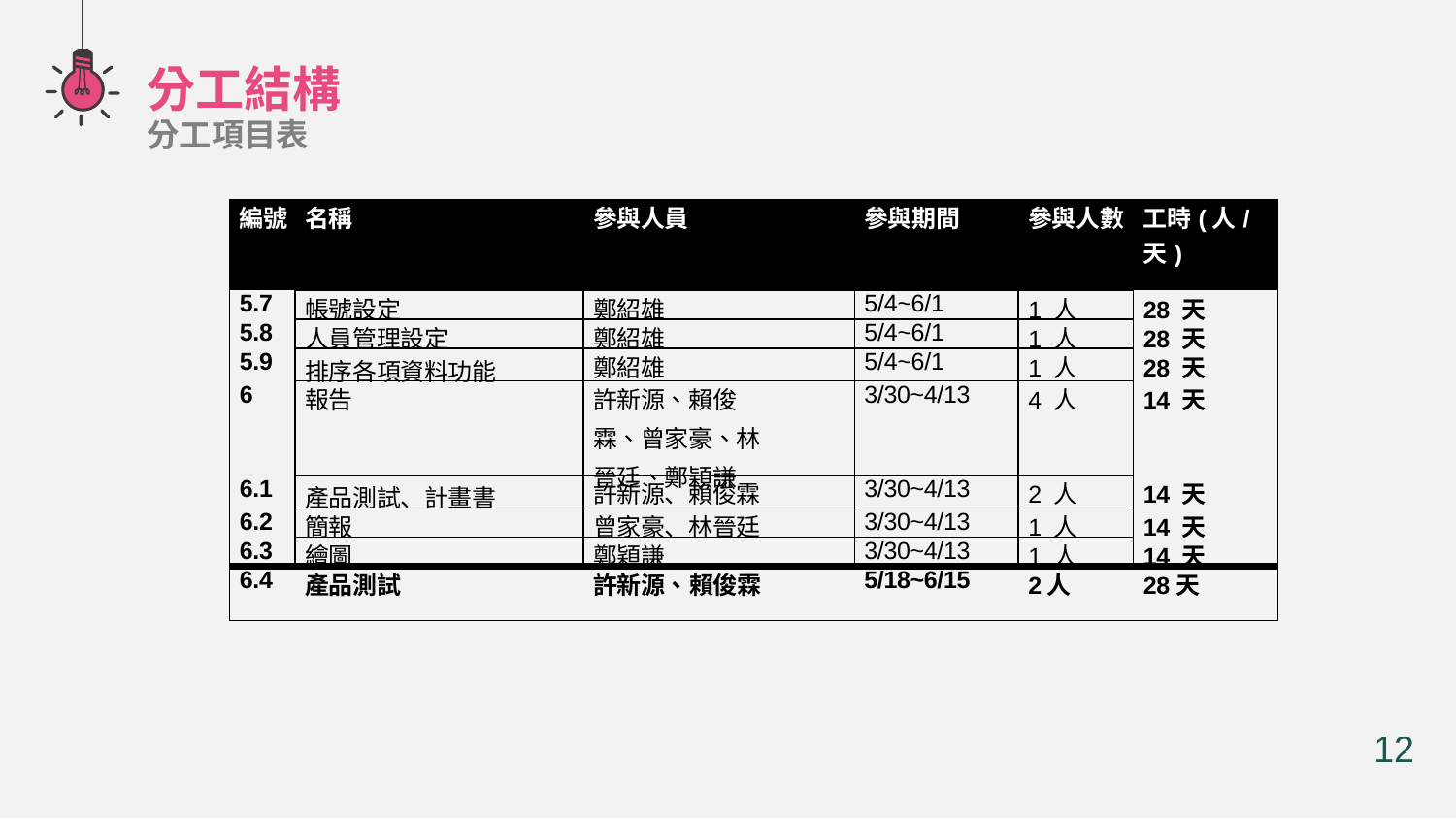

分工結構

分工項目表

| 編號 | 名稱 | 參與人員 | 參與期間 | 參與人數 | 工時(人/ 天) |
| --- | --- | --- | --- | --- | --- |
| 5.7 | 帳號設定 | 鄭紹雄 | 5/4~6/1 | 1 人 | 28 天 |
| 5.8 | 人員管理設定 | 鄭紹雄 | 5/4~6/1 | 1 人 | 28 天 |
| 5.9 | 排序各項資料功能 | 鄭紹雄 | 5/4~6/1 | 1 人 | 28 天 |
| 6 | 報告 | 許新源、賴俊 霖、曾家豪、林 晉廷、鄭穎謙 | 3/30~4/13 | 4 人 | 14 天 |
| 6.1 | 產品測試、計畫書 | 許新源、賴俊霖 | 3/30~4/13 | 2 人 | 14 天 |
| 6.2 | 簡報 | 曾家豪、林晉廷 | 3/30~4/13 | 1 人 | 14 天 |
| 6.3 | 繪圖 | 鄭穎謙 | 3/30~4/13 | 1 人 | 14 天 |
| 6.4 | 產品測試 | 許新源、賴俊霖 | 5/18~6/15 | 2人 | 28天 |
12